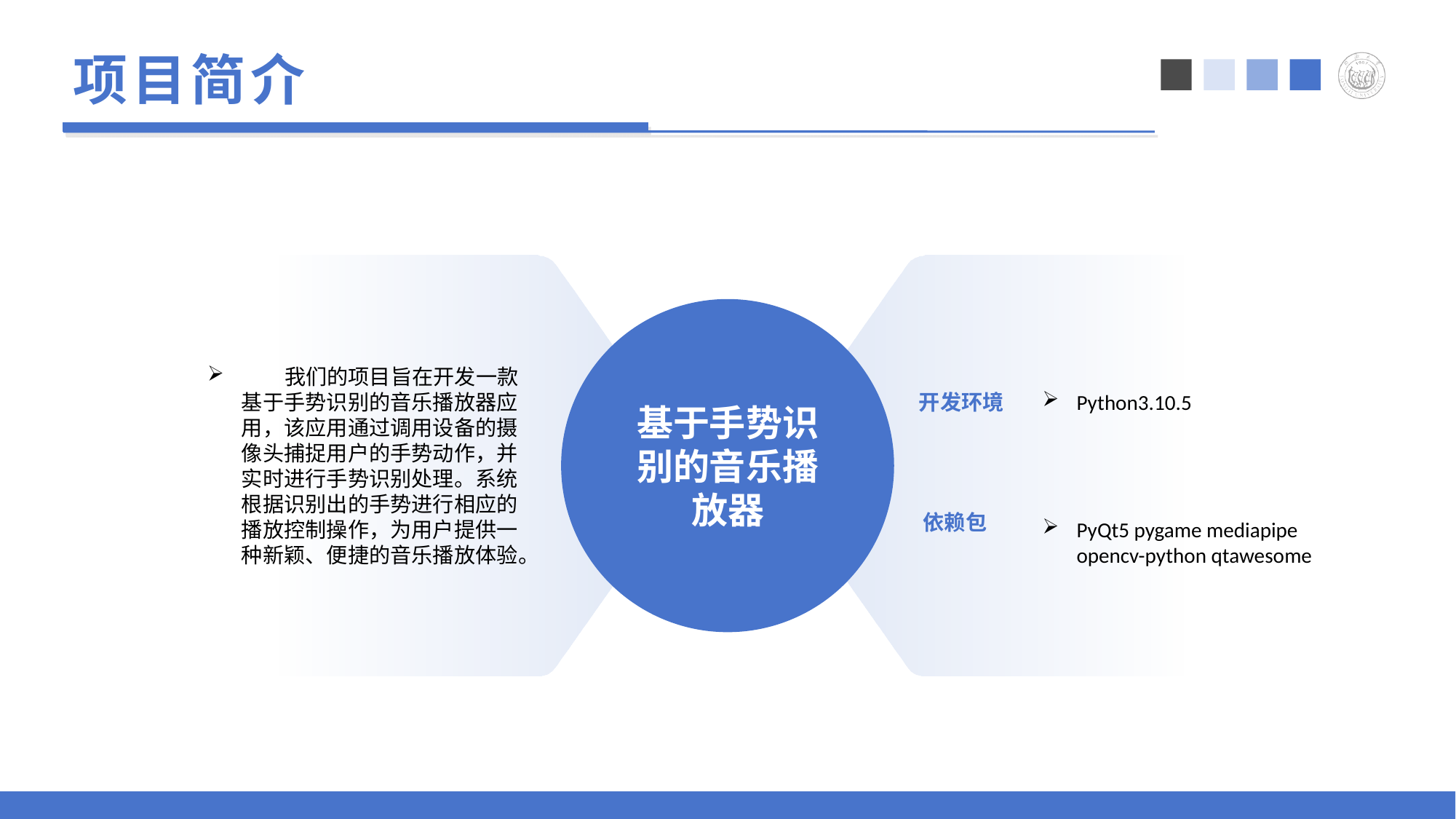

# 项目简介
        我们的项目旨在开发一款基于手势识别的音乐播放器应用，该应用通过调用设备的摄像头捕捉用户的手势动作，并实时进行手势识别处理。系统根据识别出的手势进行相应的播放控制操作，为用户提供一种新颖、便捷的音乐播放体验。

Python3.10.5

PyQt5 pygame mediapipe opencv-python qtawesome

基于手势识别的音乐播放器
开发环境
依赖包